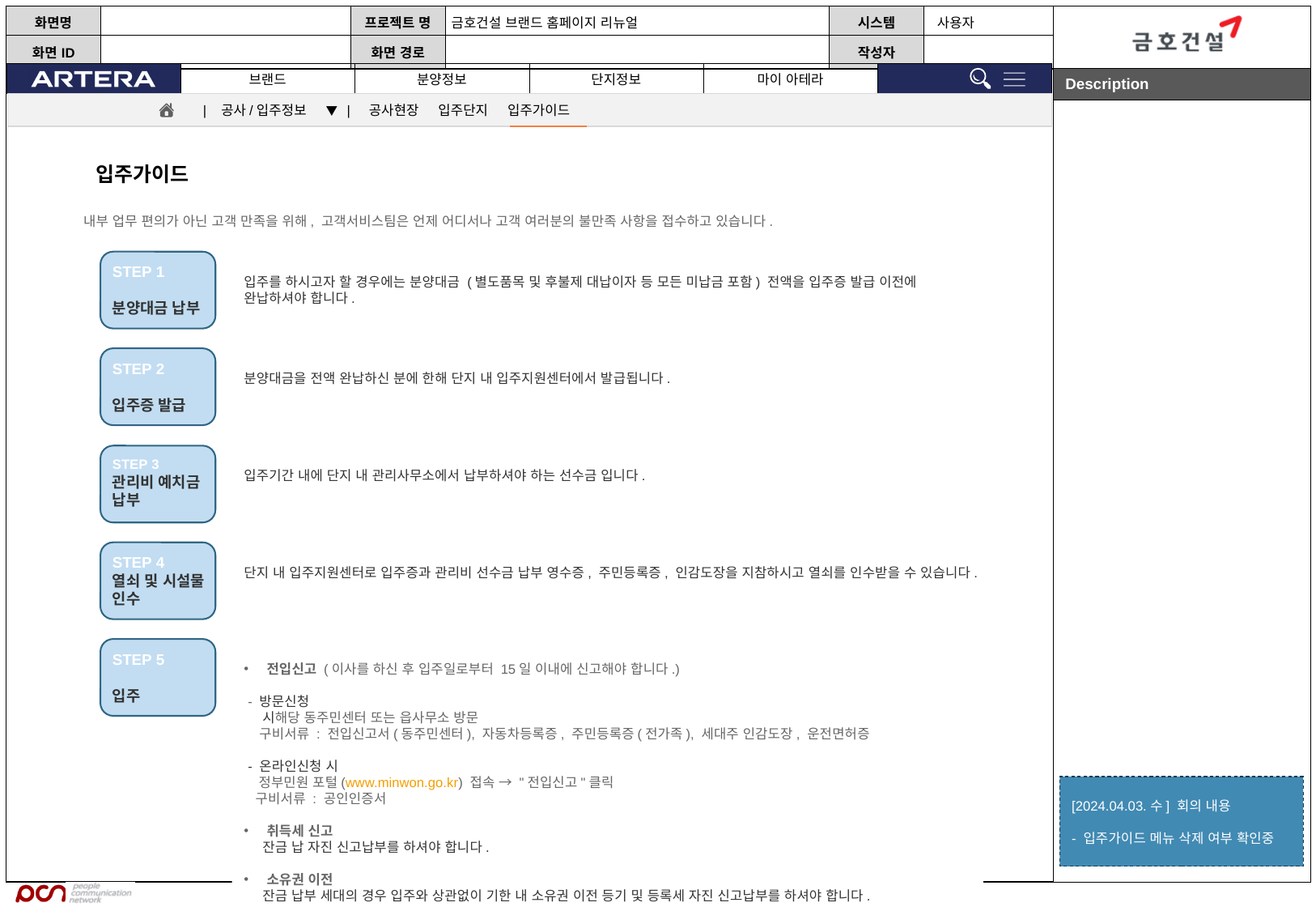

|   공사/입주정보     ▼  |    공사현장     입주단지     입주가이드

입주가이드
내부 업무 편의가 아닌 고객 만족을 위해, 고객서비스팀은 언제 어디서나 고객 여러분의 불만족 사항을 접수하고 있습니다.

STEP 1

분양대금 납부
입주를 하시고자 할 경우에는 분양대금 (별도품목 및 후불제 대납이자 등 모든 미납금 포함) 전액을 입주증 발급 이전에 완납하셔야 합니다.

STEP 2

입주증 발급
분양대금을 전액 완납하신 분에 한해 단지 내 입주지원센터에서 발급됩니다.

STEP 3
관리비 예치금
납부
입주기간 내에 단지 내 관리사무소에서 납부하셔야 하는 선수금 입니다.

STEP 4
열쇠 및 시설물 인수
단지 내 입주지원센터로 입주증과 관리비 선수금 납부 영수증, 주민등록증, 인감도장을 지참하시고 열쇠를 인수받을 수 있습니다.

STEP 5

입주
전입신고 (이사를 하신 후 입주일로부터 15일 이내에 신고해야 합니다.)

 - 방문신청
    시해당 동주민센터 또는 읍사무소 방문
    구비서류 : 전입신고서(동주민센터), 자동차등록증, 주민등록증(전가족), 세대주 인감도장, 운전면허증

 - 온라인신청 시
   정부민원 포털(www.minwon.go.kr) 접속 → "전입신고"클릭
   구비서류 : 공인인증서

취득세 신고
    잔금 납 자진 신고납부를 하셔야 합니다.

소유권 이전
    잔금 납부 세대의 경우 입주와 상관없이 기한 내 소유권 이전 등기 및 등록세 자진 신고납부를 하셔야 합니다.
[2024.04.03.수] 회의 내용
- 입주가이드 메뉴 삭제 여부 확인중